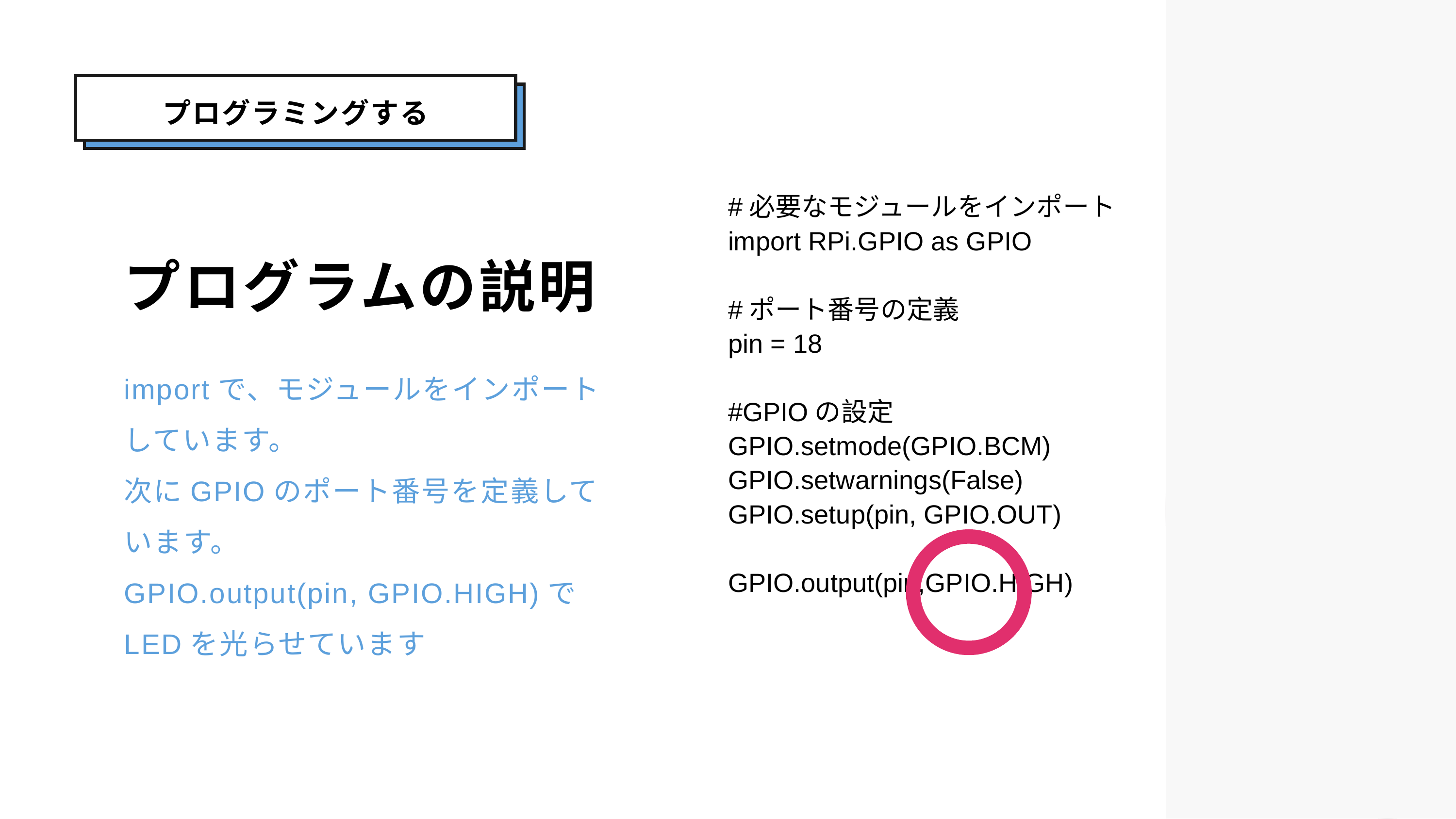

プログラミングする

#必要なモジュールをインポート
import RPi.GPIO as GPIO

#ポート番号の定義
pin = 18

#GPIOの設定
GPIO.setmode(GPIO.BCM)
GPIO.setwarnings(False)
GPIO.setup(pin, GPIO.OUT)

GPIO.output(pin,GPIO.HIGH)

プログラムの説明
importで、モジュールをインポートしています。
次にGPIOのポート番号を定義しています。
GPIO.output(pin, GPIO.HIGH)でLEDを光らせています